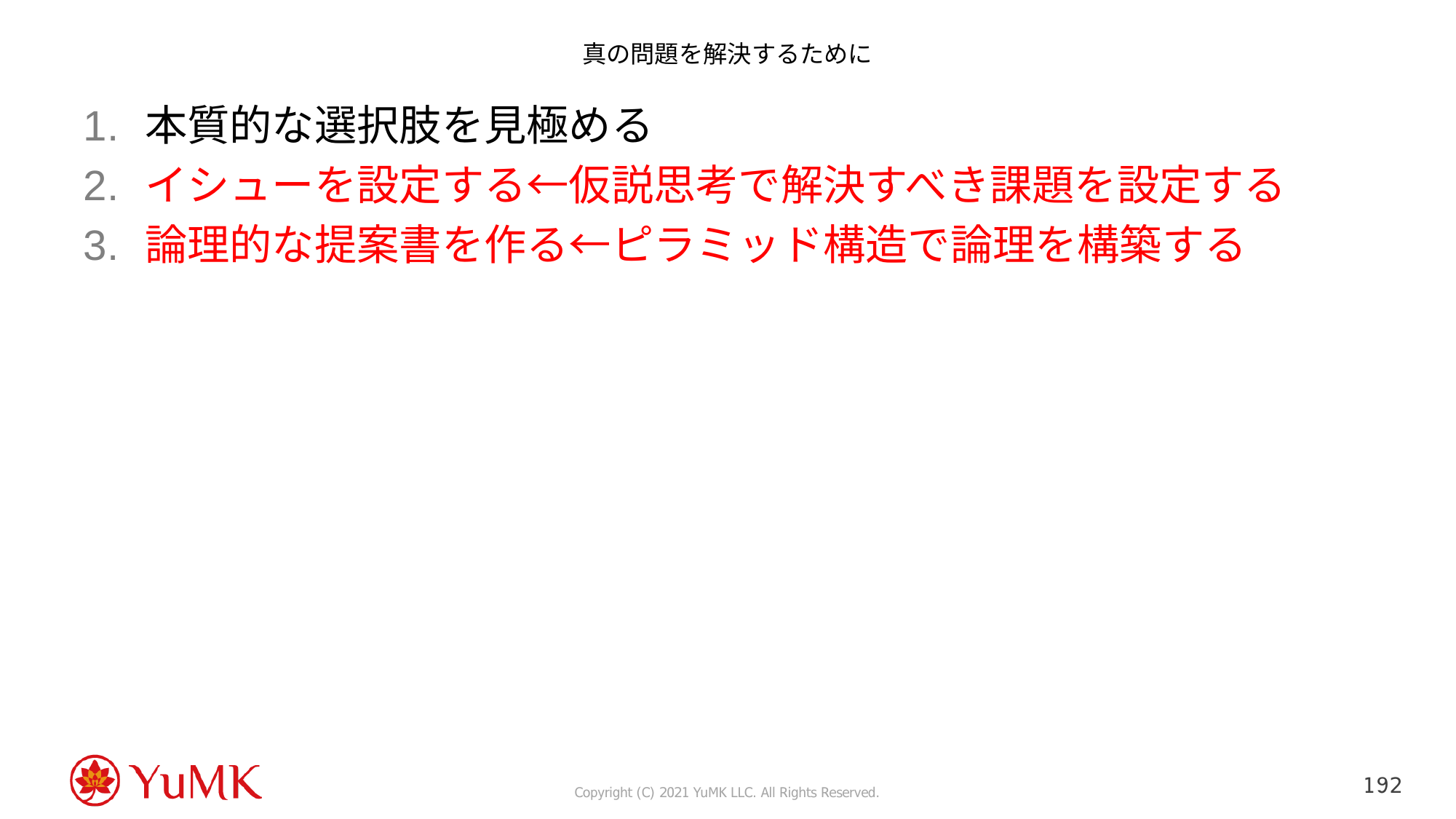

# 真の問題を解決するために
本質的な選択肢を見極める
イシューを設定する←仮説思考で解決すべき課題を設定する
論理的な提案書を作る←ピラミッド構造で論理を構築する
192